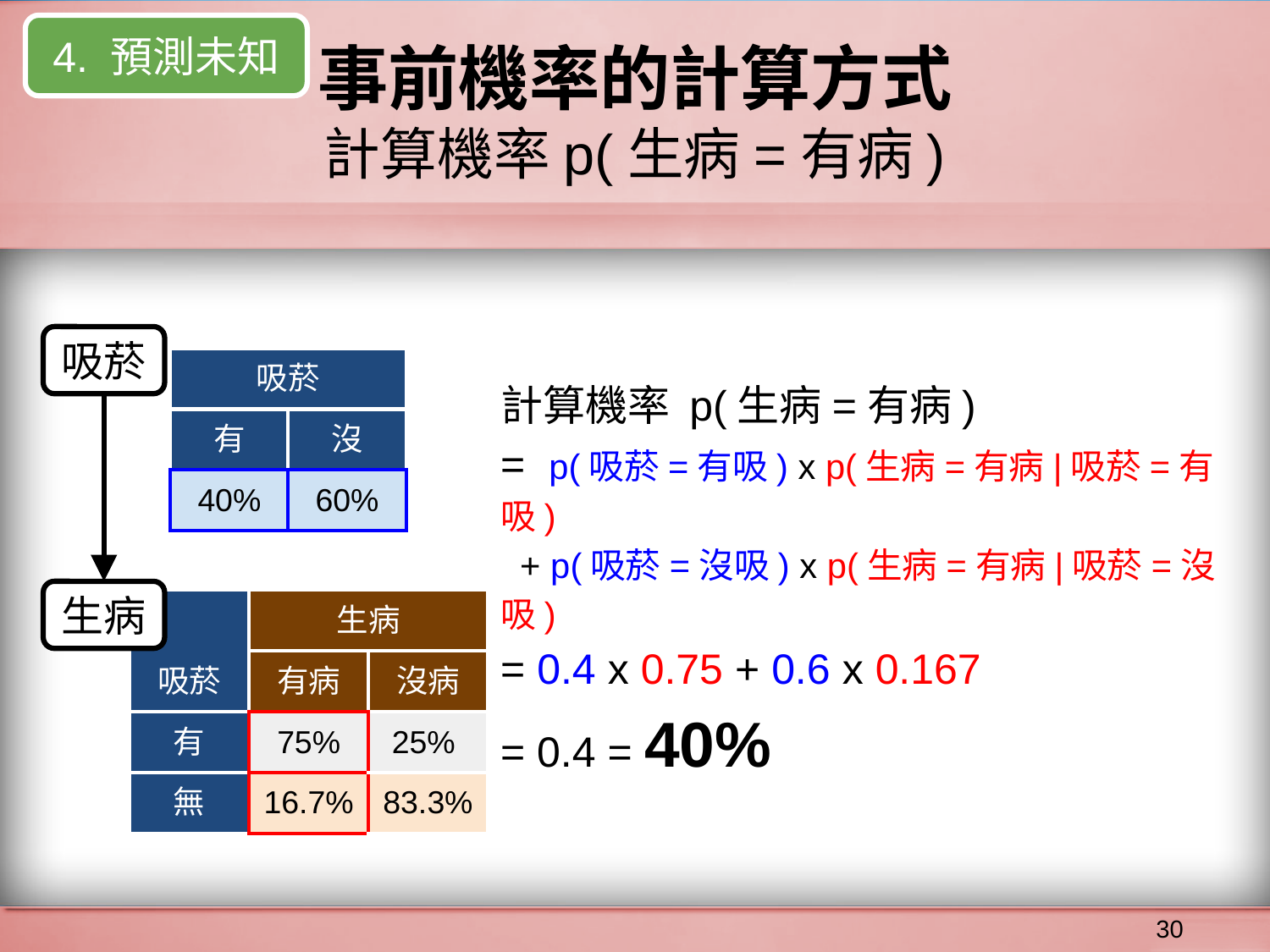

4. 預測未知
# 事前機率的計算方式
計算機率p(生病=有病)
計算機率 p(生病=有病)
=  p(吸菸=有吸) x p(生病=有病|吸菸=有吸)
  + p(吸菸=沒吸) x p(生病=有病|吸菸=沒吸)
= 0.4 x 0.75 + 0.6 x 0.167
= 0.4 = 40%
吸菸
| 吸菸 |  |
| --- | --- |
| 有 | 沒 |
| 40% | 60% |
生病
| 吸菸 | 生病 |  |
| --- | --- | --- |
|  | 有病 | 沒病 |
| 有 | 75% | 25% |
| 無 | 16.7% | 83.3% |
30